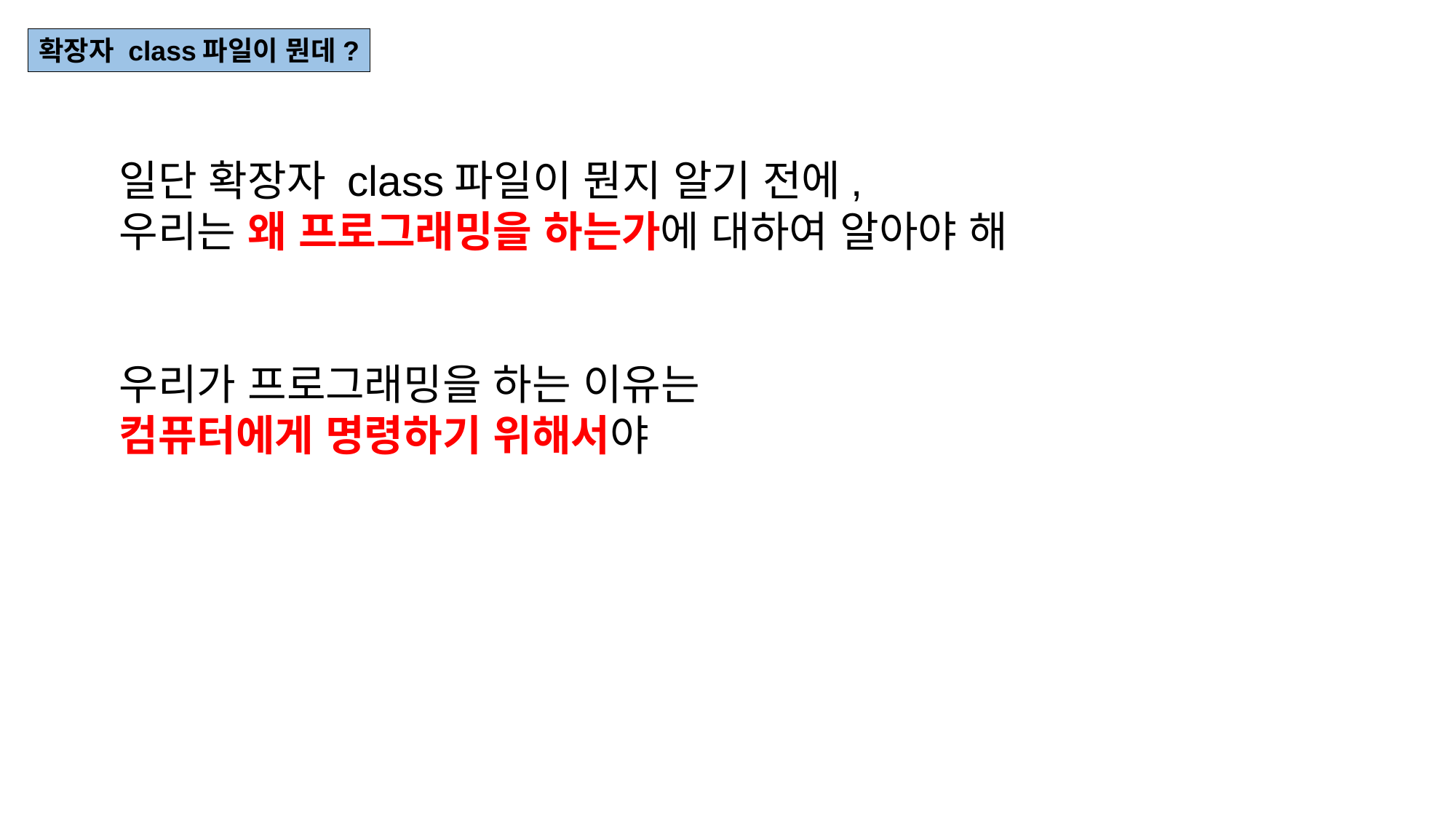

확장자 class파일이 뭔데?
일단 확장자 class파일이 뭔지 알기 전에,
우리는 왜 프로그래밍을 하는가에 대하여 알아야 해

우리가 프로그래밍을 하는 이유는
컴퓨터에게 명령하기 위해서야